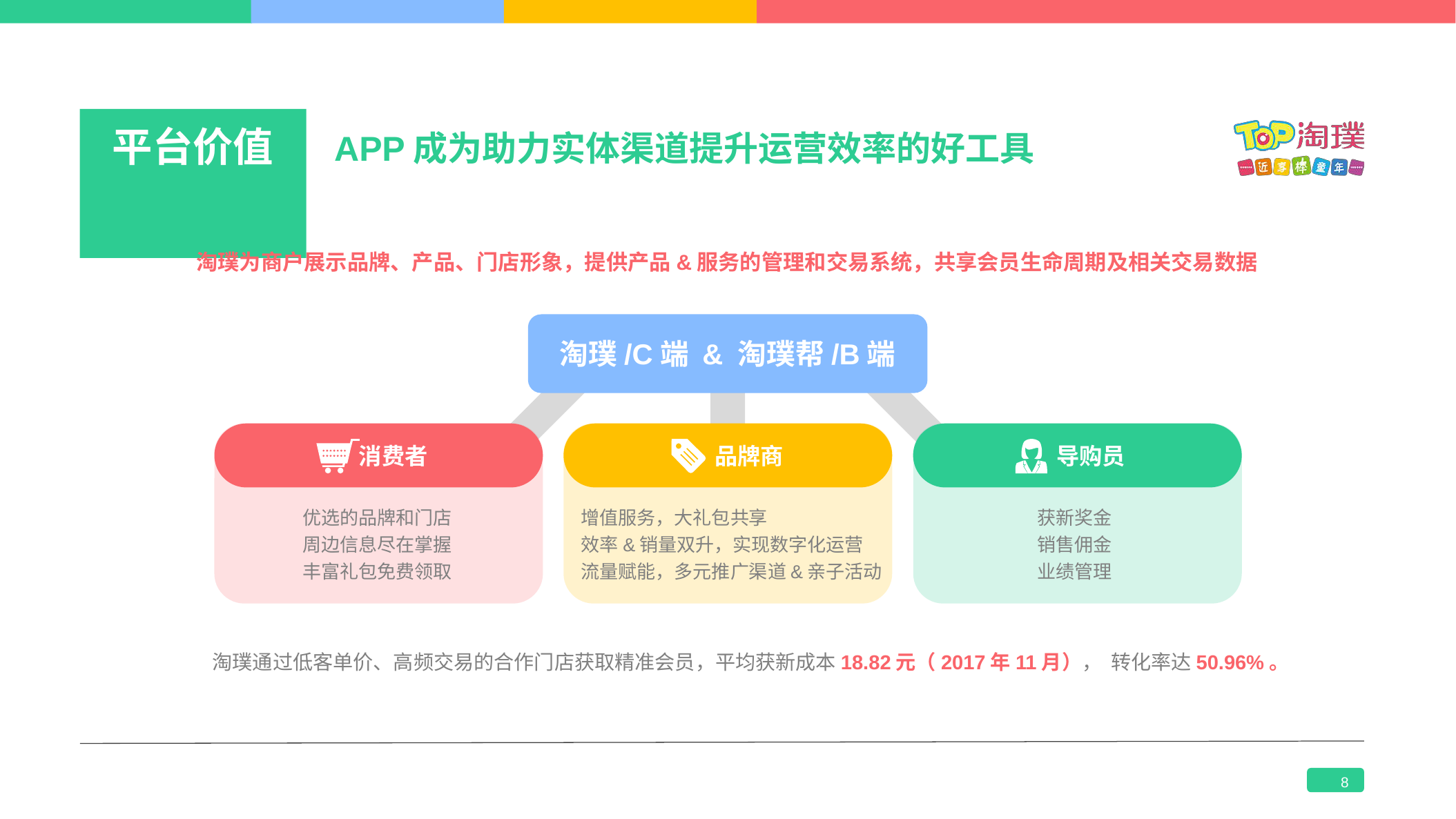

# 平台价值

APP成为助力实体渠道提升运营效率的好工具
淘璞为商户展示品牌、产品、门店形象，提供产品&服务的管理和交易系统，共享会员生命周期及相关交易数据

淘璞/C端 & 淘璞帮/B端

消费者
品牌商
导购员

优选的品牌和门店
周边信息尽在掌握
丰富礼包免费领取
增值服务，大礼包共享
效率&销量双升，实现数字化运营
流量赋能，多元推广渠道&亲子活动
获新奖金
销售佣金
业绩管理
淘璞通过低客单价、高频交易的合作门店获取精准会员，平均获新成本18.82元（2017年11月），  转化率达50.96%。

8
8